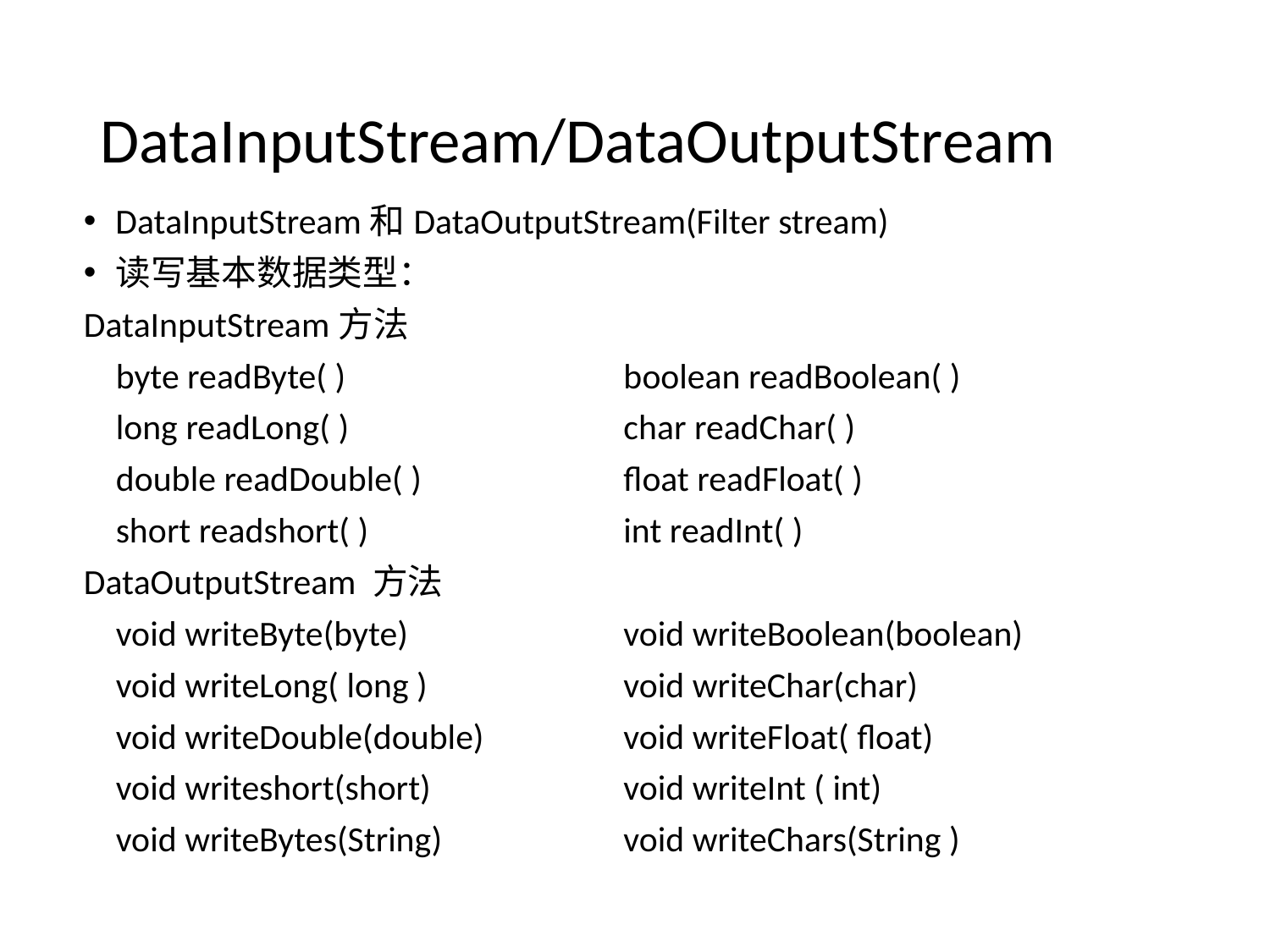

# DataInputStream/DataOutputStream
DataInputStream和DataOutputStream(Filter stream)
读写基本数据类型：
DataInputStream方法
    byte readByte( )			boolean readBoolean( )
    long readLong( )			char readChar( )
    double readDouble( )		float readFloat( )
    short readshort( )			int readInt( )
DataOutputStream 方法
    void writeByte(byte)		void writeBoolean(boolean)
    void writeLong( long )		void writeChar(char)
    void writeDouble(double)		void writeFloat( float)
    void writeshort(short)		void writeInt ( int)
    void writeBytes(String)		void writeChars(String )